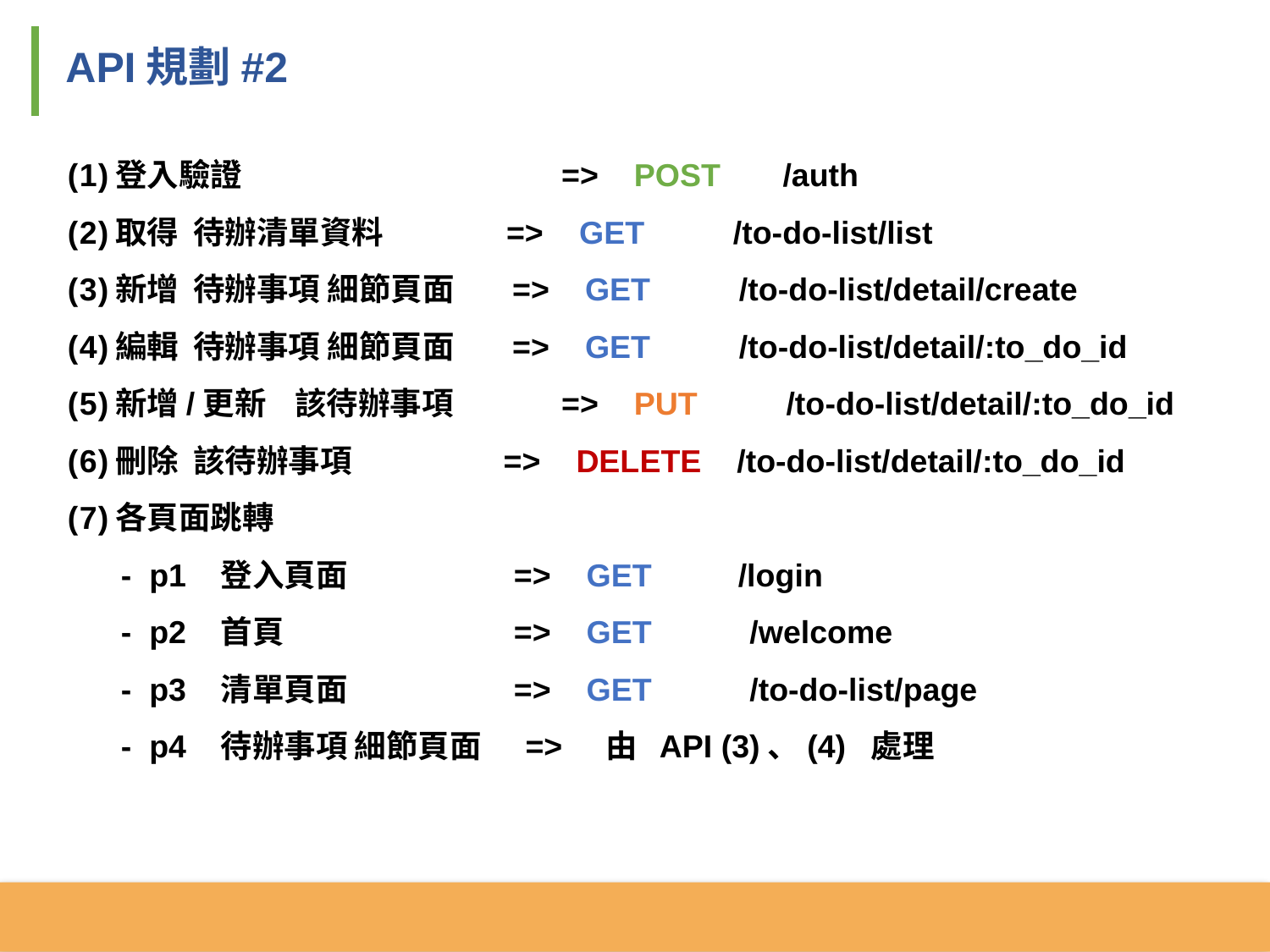

API規劃#2
登入驗證 		        =>    POST       /auth
取得  待辦清單資料                =>    GET          /to-do-list/list
新增  待辦事項 細節頁面       =>    GET          /to-do-list/detail/create
編輯  待辦事項 細節頁面       =>    GET          /to-do-list/detail/:to_do_id
新增/更新    該待辦事項	        =>    PUT          /to-do-list/detail/:to_do_id
刪除  該待辦事項                    =>    DELETE    /to-do-list/detail/:to_do_id
各頁面跳轉
      -  p1   登入頁面	        =>    GET	    /login
      -  p2   首頁 		        =>    GET           /welcome
      -  p3   清單頁面 	        =>    GET           /to-do-list/page
      -  p4   待辦事項 細節頁面     =>    由  API (3)、(4)  處理